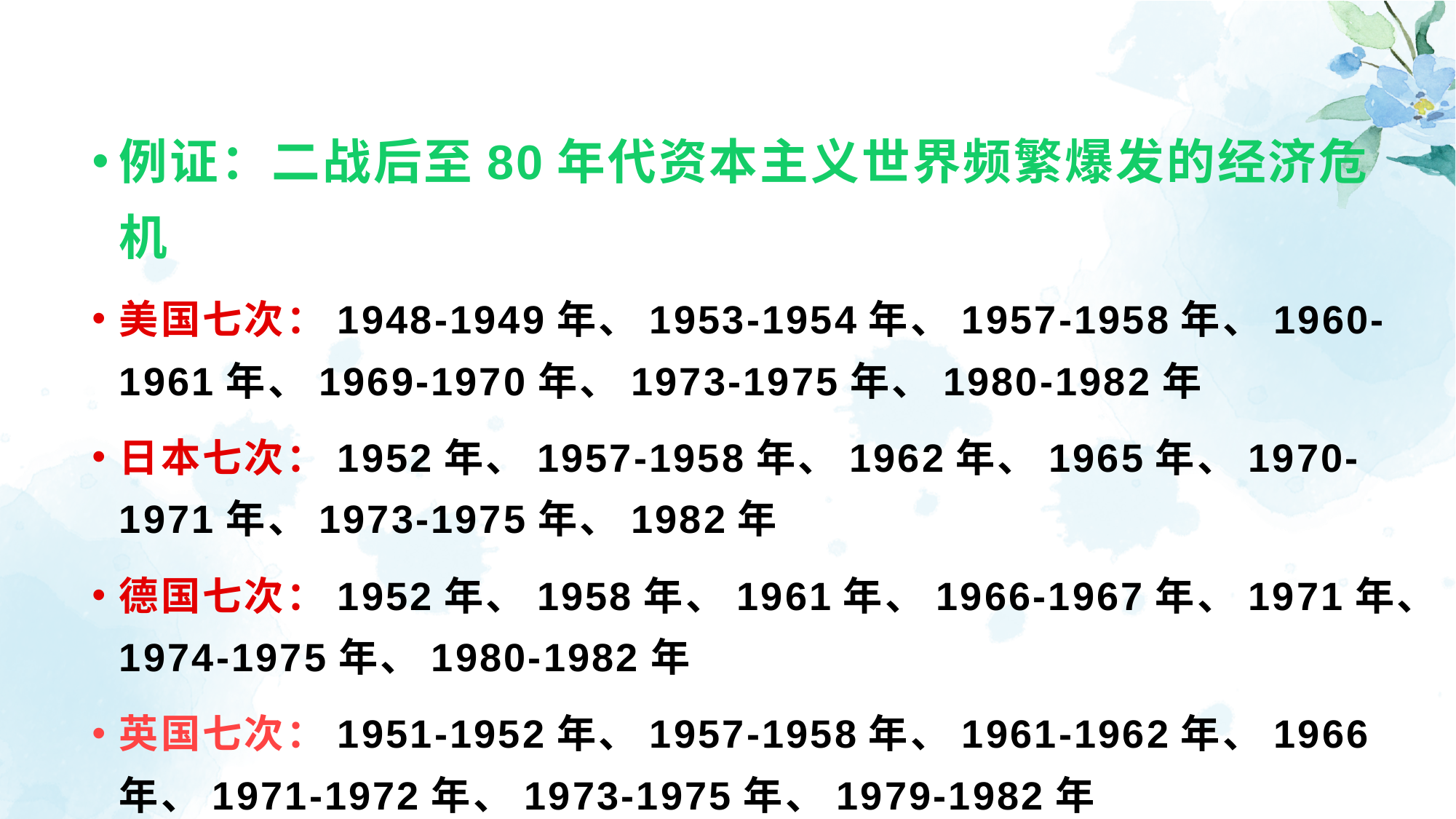

例证：二战后至80年代资本主义世界频繁爆发的经济危机
美国七次：1948-1949年、1953-1954年、1957-1958年、1960-1961年、1969-1970年、1973-1975年、1980-1982年
日本七次：1952年、1957-1958年、1962年、1965年、1970-1971年、1973-1975年、1982年
德国七次：1952年、1958年、1961年、1966-1967年、1971年、1974-1975年、1980-1982年
英国七次：1951-1952年、1957-1958年、1961-1962年、1966年、1971-1972年、1973-1975年、1979-1982年